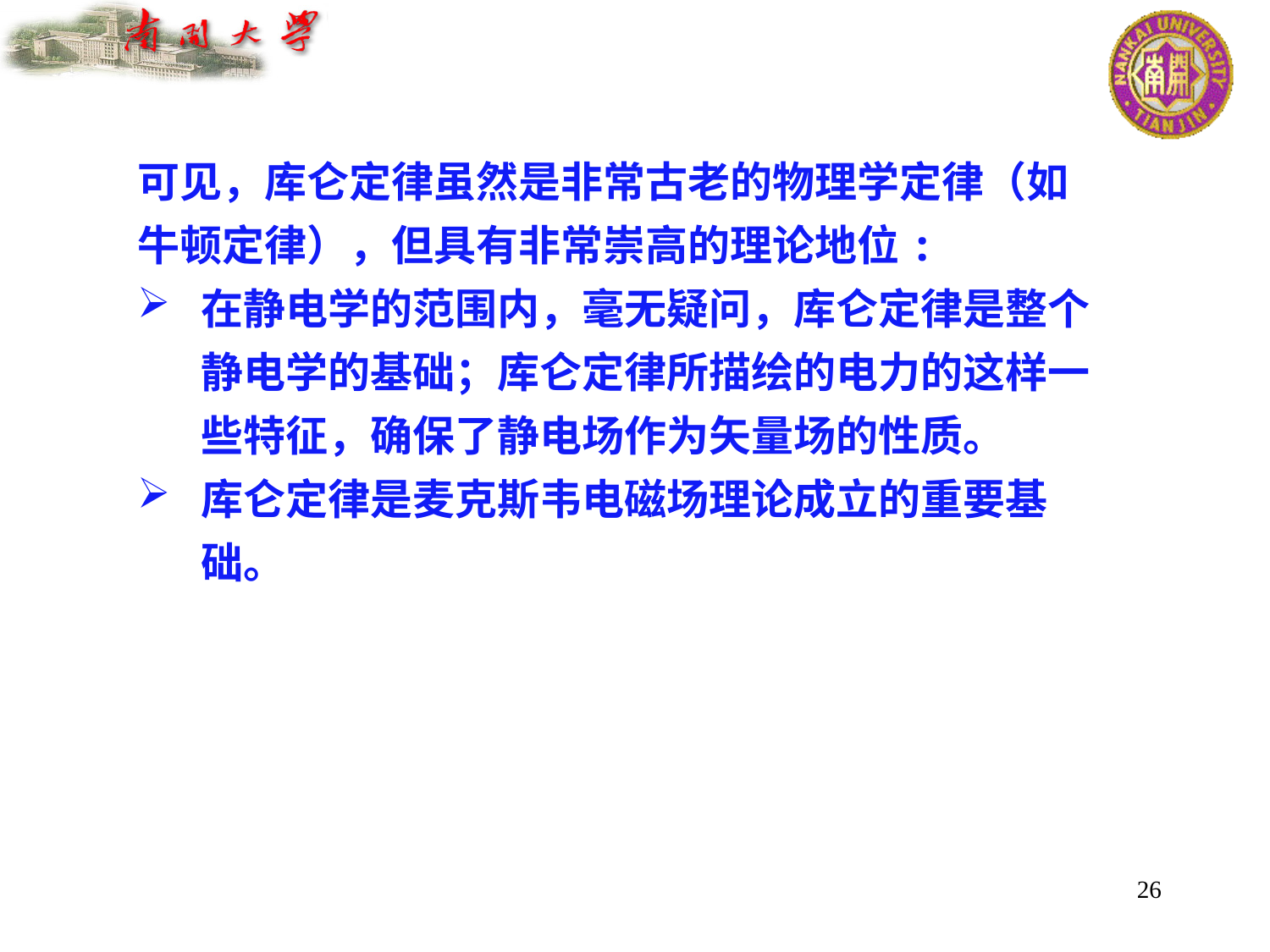

可见，库仑定律虽然是非常古老的物理学定律（如牛顿定律），但具有非常崇高的理论地位:
在静电学的范围内，毫无疑问，库仑定律是整个静电学的基础；库仑定律所描绘的电力的这样一些特征，确保了静电场作为矢量场的性质。
库仑定律是麦克斯韦电磁场理论成立的重要基础。
26